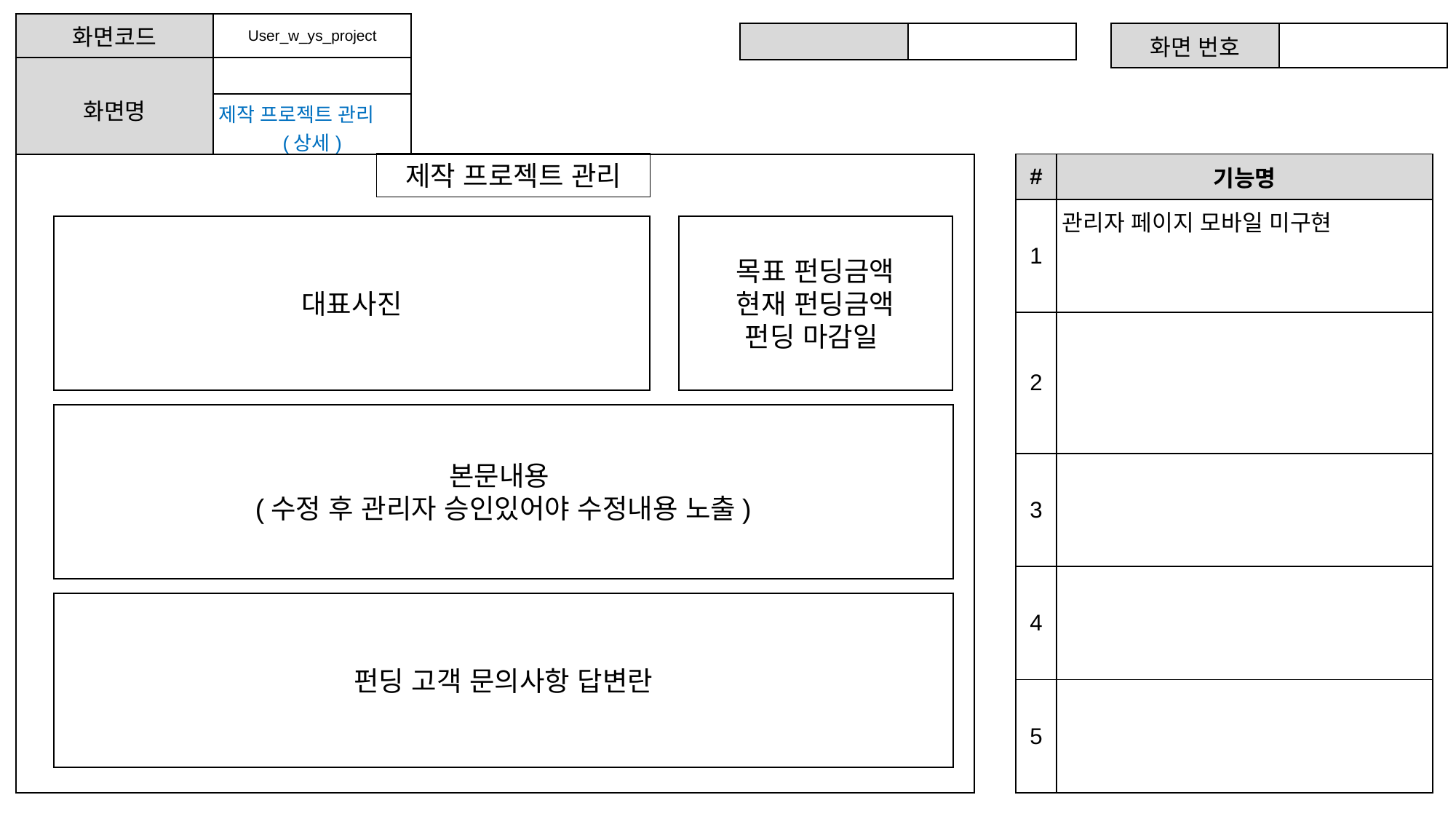

| 화면코드 | User\_w\_ys\_project |
| --- | --- |
| 화면명 |  |
|  | 제작 프로젝트 관리 (상세) |
|  |  |
| --- | --- |
| 화면 번호 |  |
| --- | --- |
제작 프로젝트 관리

| # | 기능명 |
| --- | --- |
| 1 | 관리자 페이지 모바일 미구현 |
| 2 |  |
| 3 |  |
| 4 |  |
| 5 |  |
대표사진
목표 펀딩금액
현재 펀딩금액
펀딩 마감일
본문내용
(수정 후 관리자 승인있어야 수정내용 노출)
펀딩 고객 문의사항 답변란